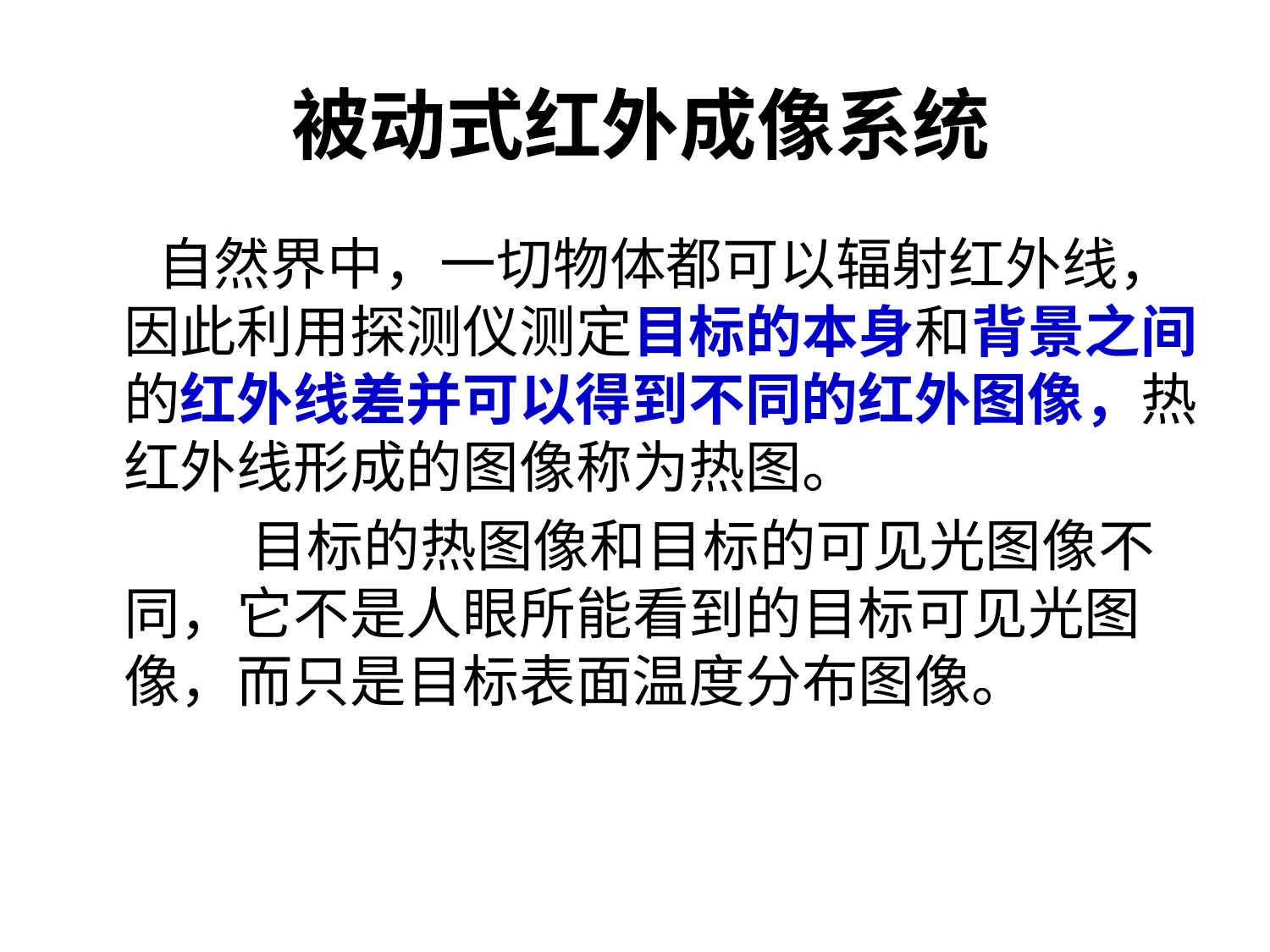

# 被动式红外成像系统
	  自然界中，一切物体都可以辐射红外线，因此利用探测仪测定目标的本身和背景之间的红外线差并可以得到不同的红外图像，热红外线形成的图像称为热图。
		目标的热图像和目标的可见光图像不同，它不是人眼所能看到的目标可见光图像，而只是目标表面温度分布图像。